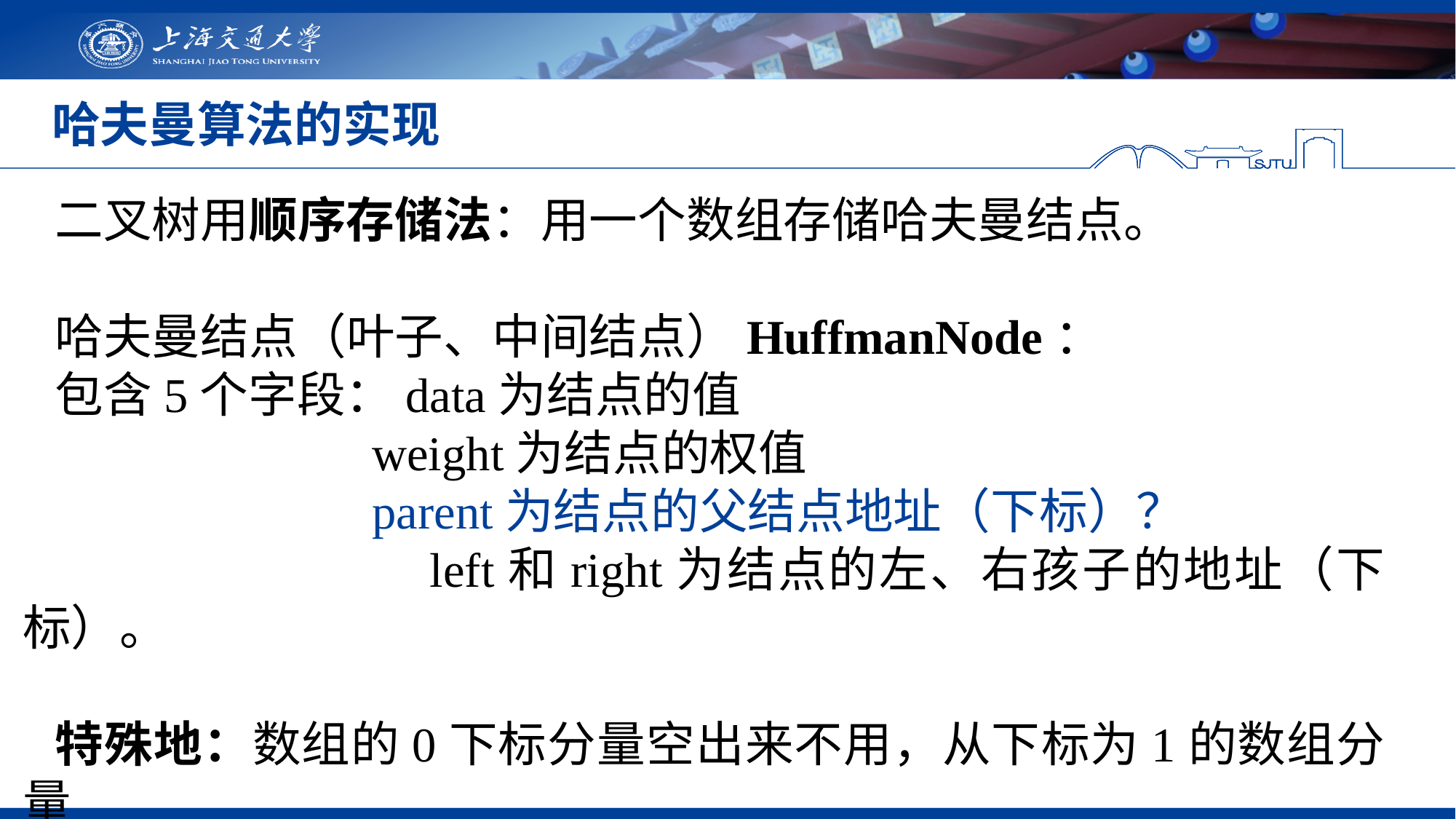

# 哈夫曼算法的实现
二叉树用顺序存储法：用一个数组存储哈夫曼结点。

哈夫曼结点（叶子、中间结点）HuffmanNode：
包含5个字段：data为结点的值
                          weight为结点的权值
                          parent为结点的父结点地址（下标）？
                          left和right为结点的左、右孩子的地址（下标）。

特殊地：数组的0下标分量空出来不用，从下标为1的数组分量
开始存储数据。